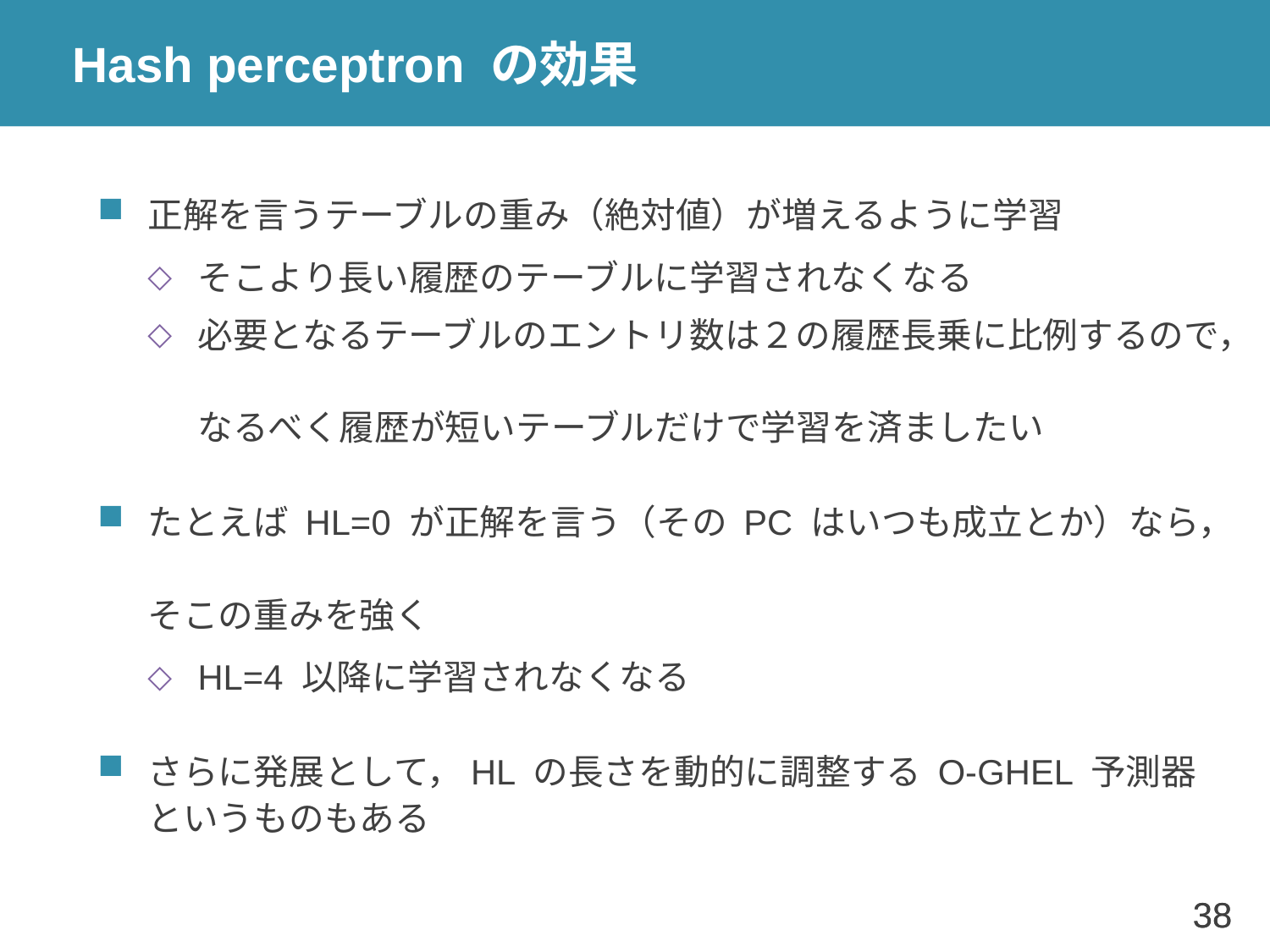

# Hash perceptron の効果
正解を言うテーブルの重み（絶対値）が増えるように学習
そこより長い履歴のテーブルに学習されなくなる
必要となるテーブルのエントリ数は２の履歴長乗に比例するので，
なるべく履歴が短いテーブルだけで学習を済ましたい
たとえば HL=0 が正解を言う（その PC はいつも成立とか）なら，
そこの重みを強く
HL=4 以降に学習されなくなる
さらに発展として，HL の長さを動的に調整する O-GHEL 予測器というものもある